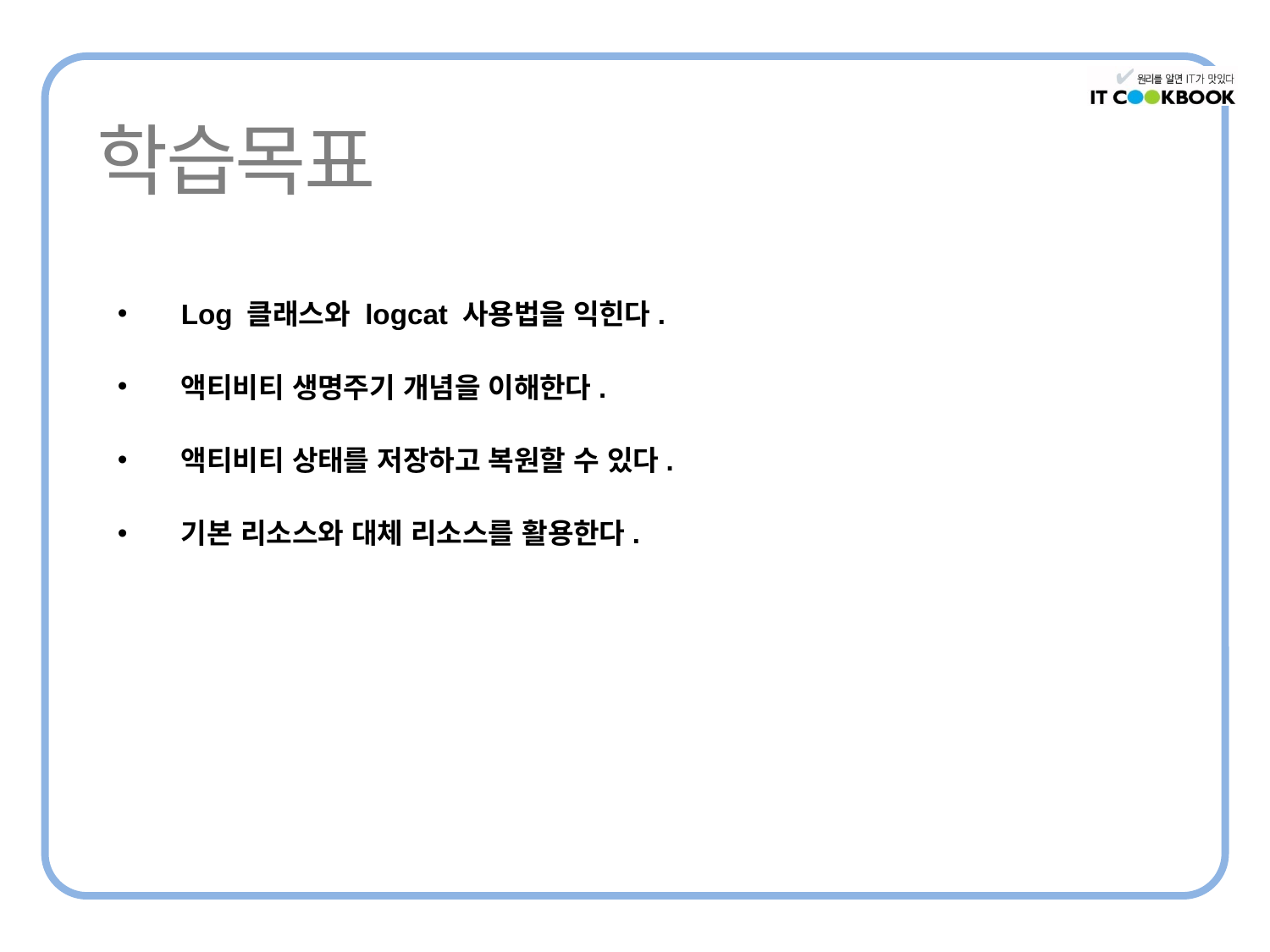

Log 클래스와 logcat 사용법을 익힌다.
액티비티 생명주기 개념을 이해한다.
액티비티 상태를 저장하고 복원할 수 있다.
기본 리소스와 대체 리소스를 활용한다.